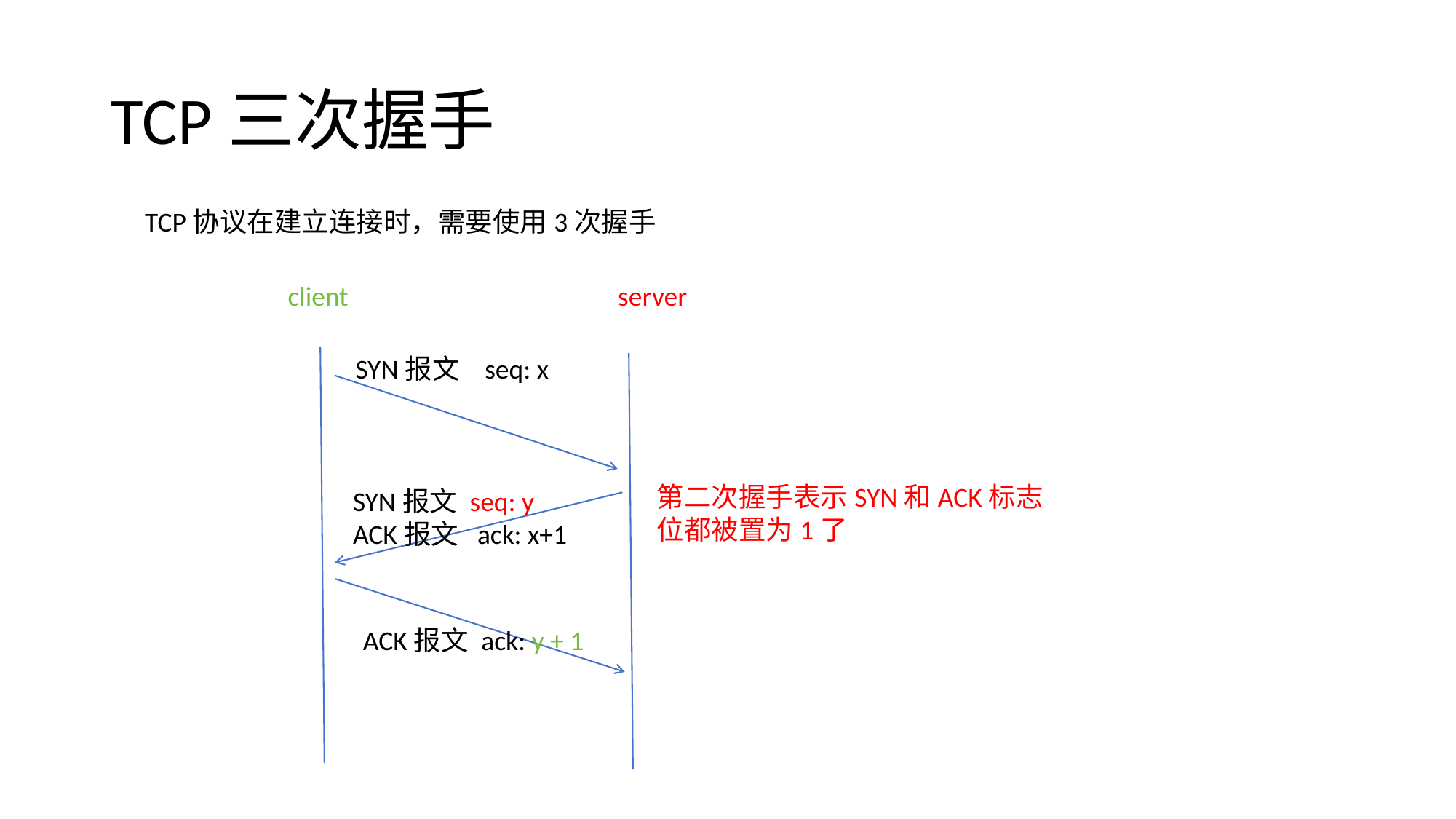

# TCP三次握手
TCP协议在建立连接时，需要使用3次握手
client
server
SYN报文   seq: x
第二次握手表示SYN和ACK标志位都被置为1了
SYN报文 seq: y
ACK报文  ack: x+1
ACK报文 ack: y + 1